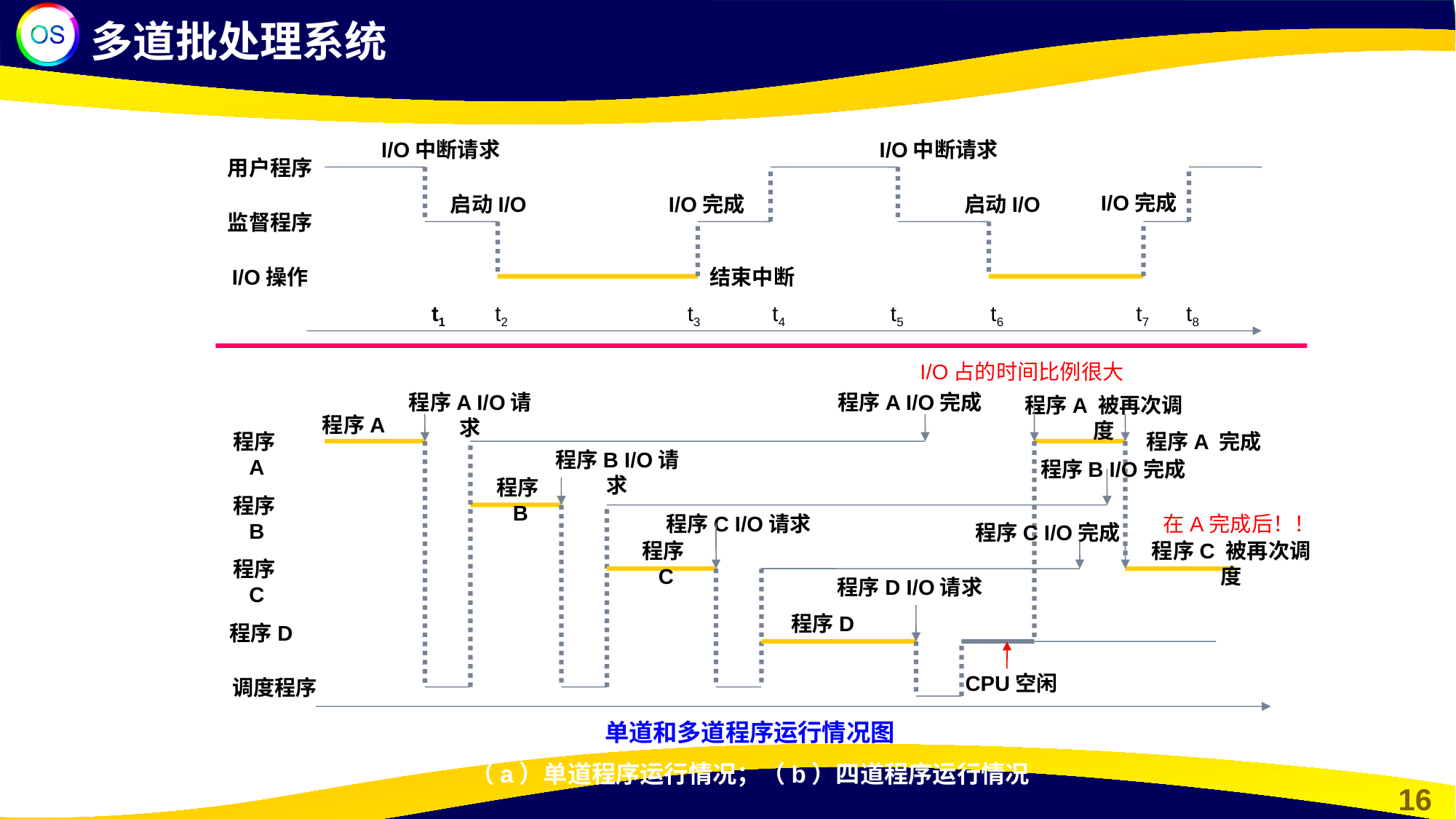

多道批处理系统
I/O中断请求
I/O中断请求
用户程序

I/O完成
启动I/O
I/O完成
启动I/O
监督程序

结束中断
I/O操作

t1
t2
t3
t4
t5
t6
t7
t8

I/O占的时间比例很大
程序A I/O请求
程序A I/O完成
程序A 被再次调度

程序A

程序A
程序A 完成

程序B I/O请求

程序B I/O完成
程序B

程序B

程序C I/O请求
在A完成后！！
程序C I/O完成

程序C
程序C 被再次调度

程序C

程序D I/O请求

程序D

程序D

CPU空闲
调度程序

单道和多道程序运行情况图
（a）单道程序运行情况；（b）四道程序运行情况